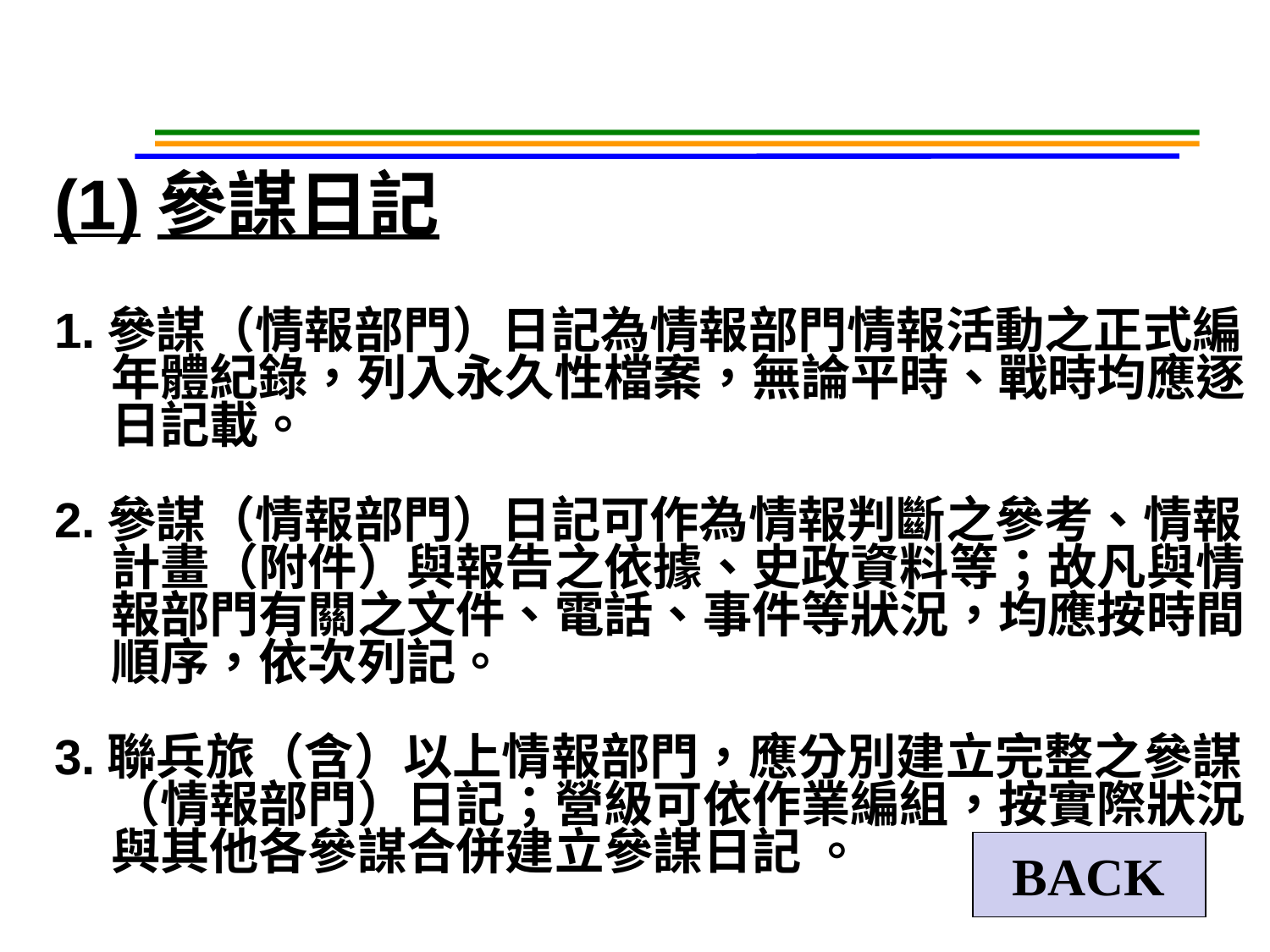

(1)參謀日記

1.參謀（情報部門）日記為情報部門情報活動之正式編
    年體紀錄，列入永久性檔案，無論平時、戰時均應逐
    日記載。

2.參謀（情報部門）日記可作為情報判斷之參考、情報
    計畫（附件）與報告之依據、史政資料等；故凡與情
    報部門有關之文件、電話、事件等狀況，均應按時間
    順序，依次列記。

3.聯兵旅（含）以上情報部門，應分別建立完整之參謀
    （情報部門）日記；營級可依作業編組，按實際狀況
    與其他各參謀合併建立參謀日記 。
BACK